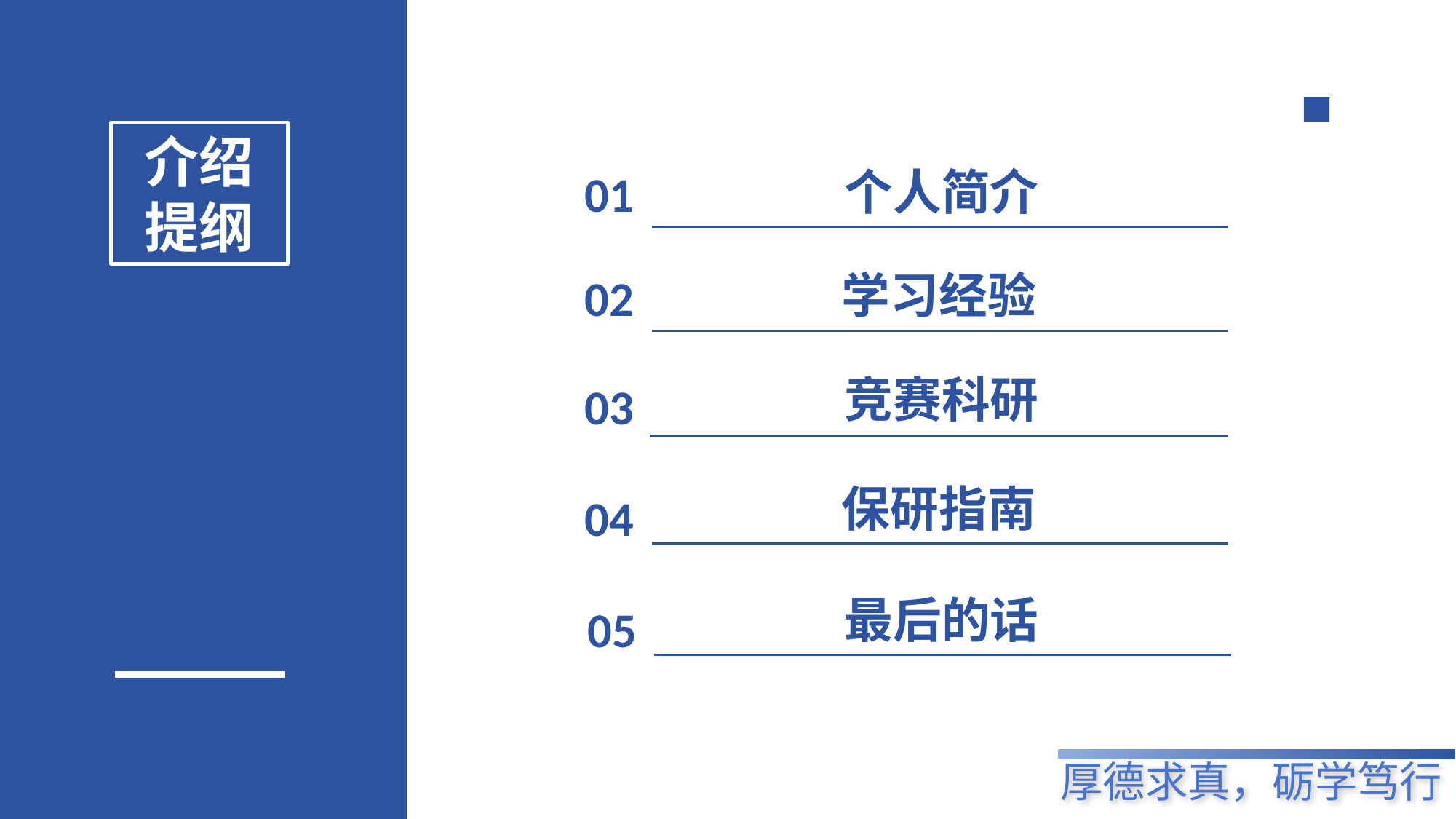

介绍
提纲
个人简介
01
学习经验
02
竞赛科研
03
保研指南
04
最后的话
05
厚德求真，砺学笃行